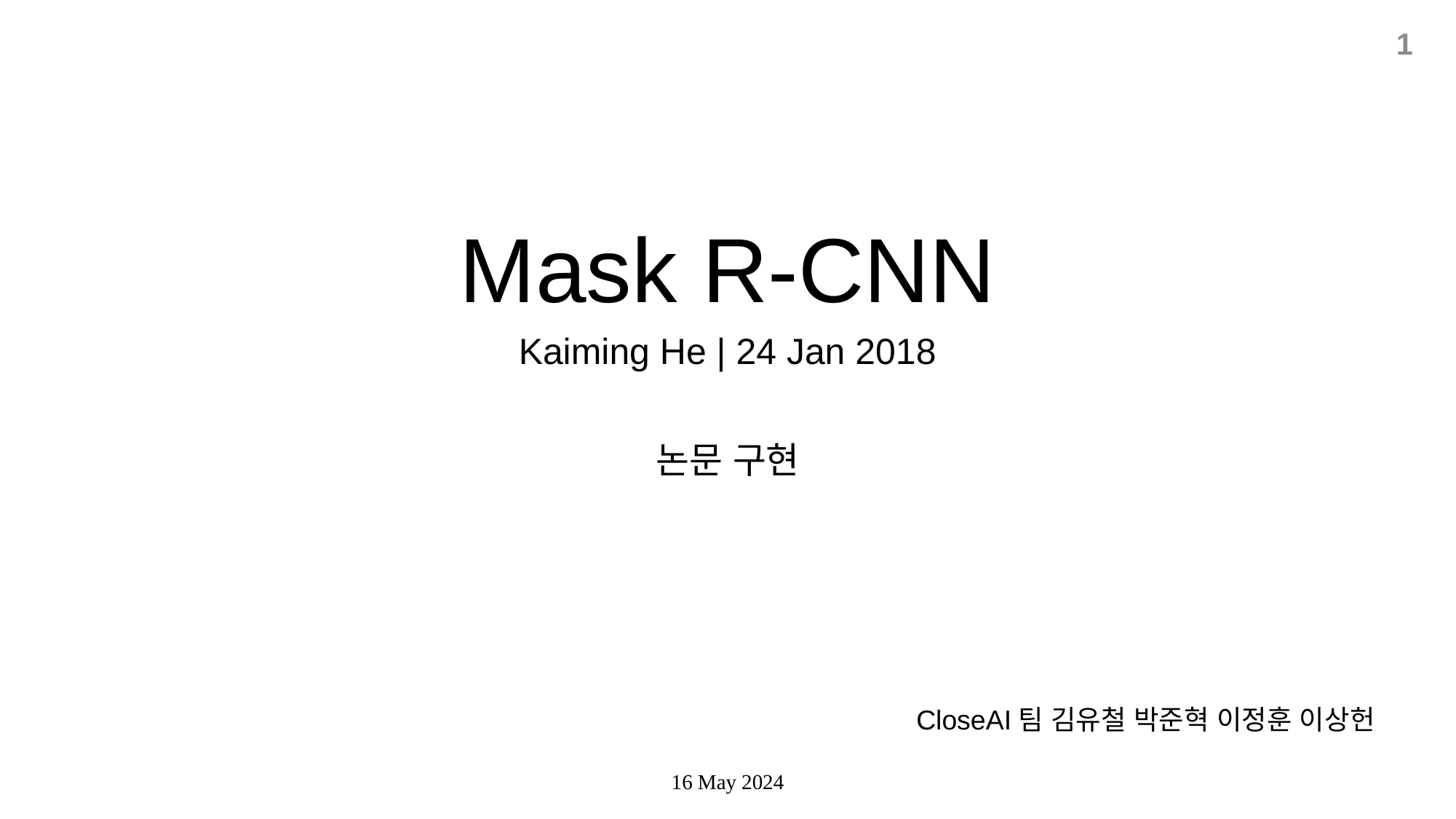

1
# Mask R-CNN
Kaiming He | 24 Jan 2018

논문 구현

CloseAI팀 김유철 박준혁 이정훈 이상헌
16 May 2024